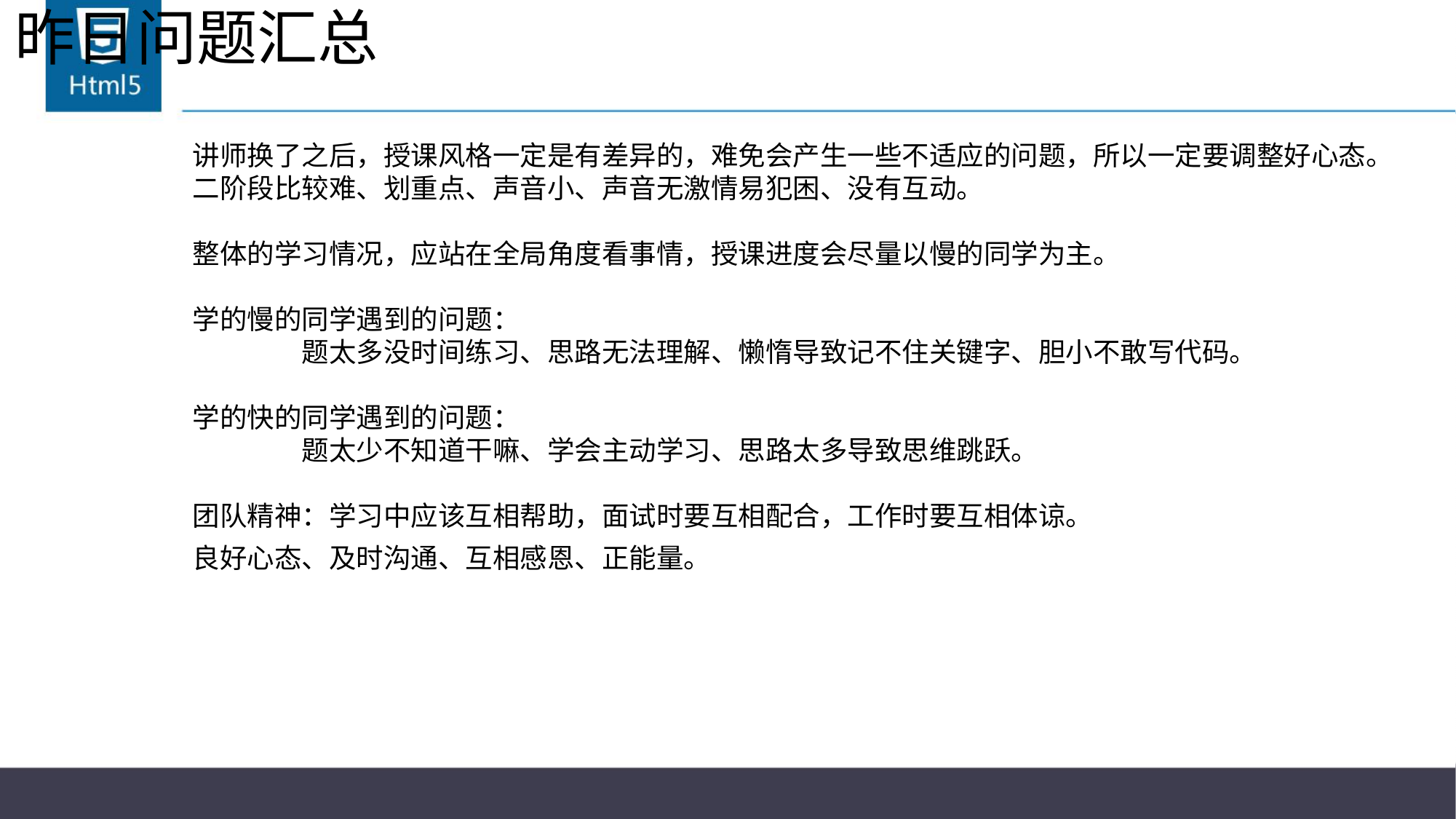

# 昨日问题汇总
讲师换了之后，授课风格一定是有差异的，难免会产生一些不适应的问题，所以一定要调整好心态。
二阶段比较难、划重点、声音小、声音无激情易犯困、没有互动。

整体的学习情况，应站在全局角度看事情，授课进度会尽量以慢的同学为主。

学的慢的同学遇到的问题：
	题太多没时间练习、思路无法理解、懒惰导致记不住关键字、胆小不敢写代码。

学的快的同学遇到的问题：
	题太少不知道干嘛、学会主动学习、思路太多导致思维跳跃。

团队精神：学习中应该互相帮助，面试时要互相配合，工作时要互相体谅。
良好心态、及时沟通、互相感恩、正能量。